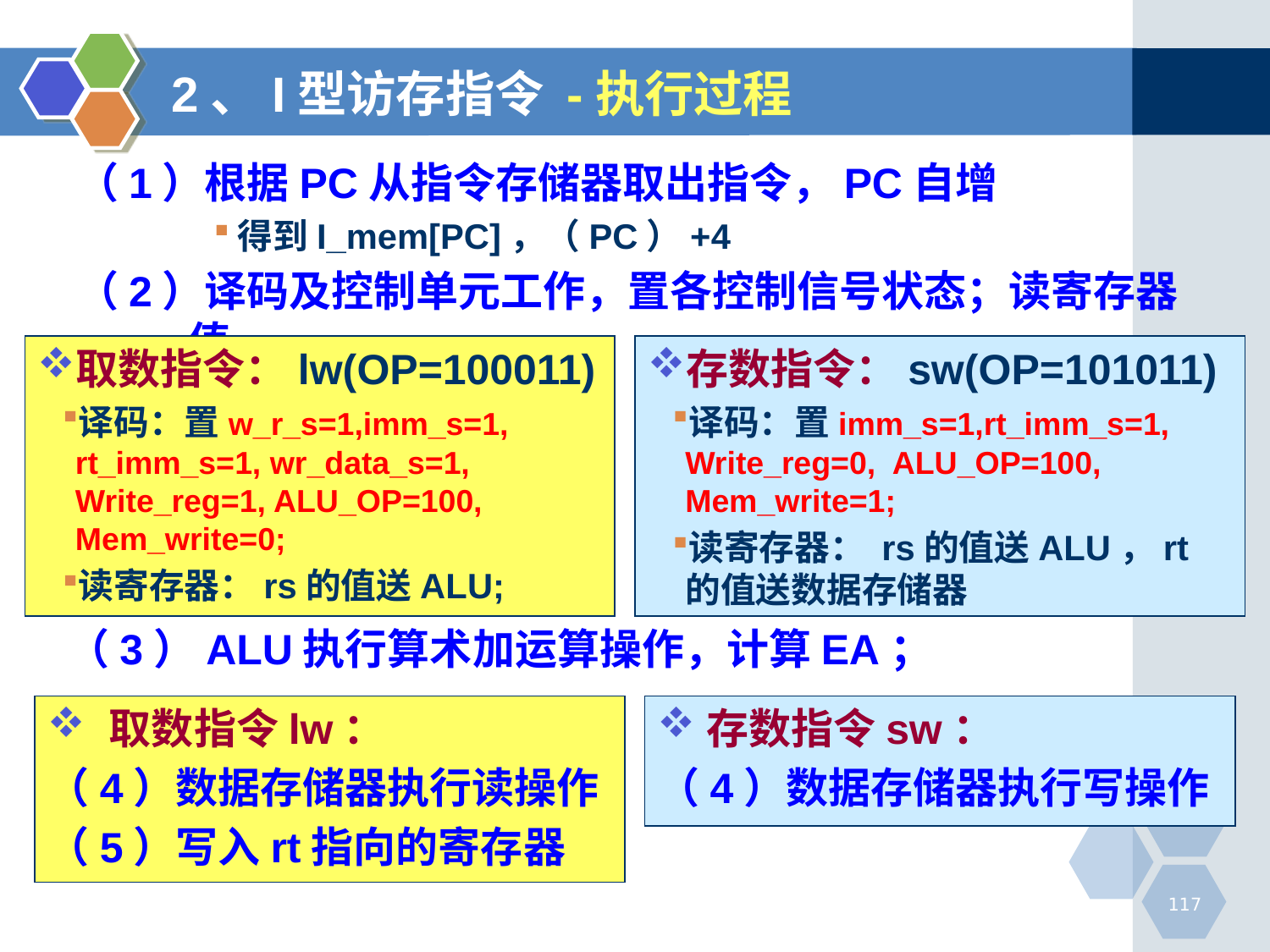

# 2、I型访存指令 -执行过程
（1）根据PC从指令存储器取出指令，PC自增
得到I_mem[PC]，（PC）+4
（2）译码及控制单元工作，置各控制信号状态；读寄存器值
取数指令：lw(OP=100011)
译码：置w_r_s=1,imm_s=1, rt_imm_s=1, wr_data_s=1, Write_reg=1, ALU_OP=100, Mem_write=0;
读寄存器：rs的值送ALU;
存数指令：sw(OP=101011)
译码：置imm_s=1,rt_imm_s=1, Write_reg=0,  ALU_OP=100, Mem_write=1;
读寄存器： rs的值送ALU，rt的值送数据存储器
（3）ALU执行算术加运算操作，计算EA；
取数指令lw：
（4）数据存储器执行读操作
（5）写入rt指向的寄存器
存数指令sw：
（4）数据存储器执行写操作
117